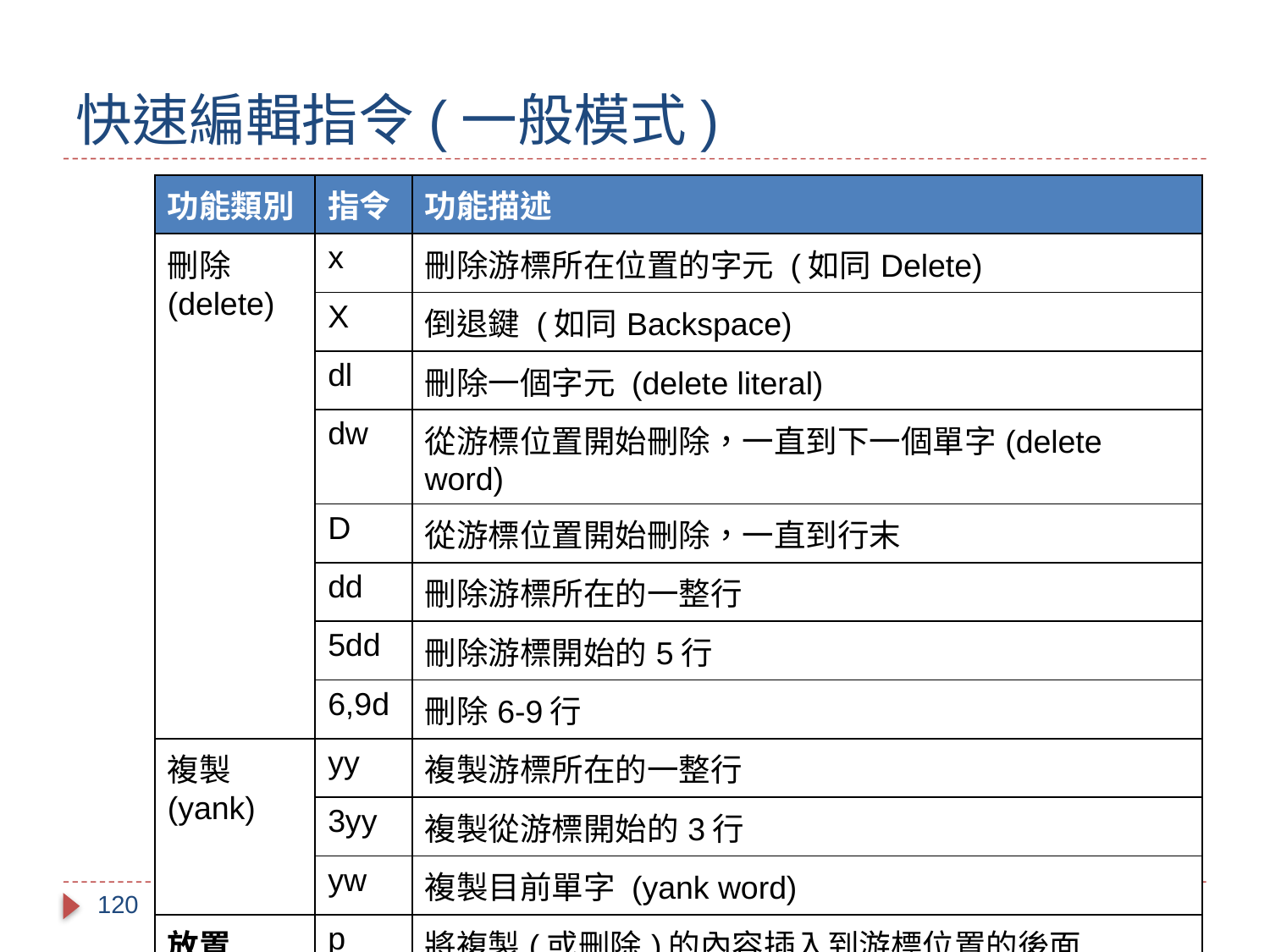

# 快速編輯指令(一般模式)

| 功能類別 | 指令 | 功能描述 |
| --- | --- | --- |
| 刪除 (delete) | x | 刪除游標所在位置的字元 (如同Delete) |
|  | X | 倒退鍵 (如同Backspace) |
|  | dl | 刪除一個字元 (delete literal) |
|  | dw | 從游標位置開始刪除，一直到下一個單字(delete word) |
|  | D | 從游標位置開始刪除，一直到行末 |
|  | dd | 刪除游標所在的一整行 |
|  | 5dd | 刪除游標開始的5行 |
|  | 6,9d | 刪除6-9行 |
| 複製 (yank) | yy | 複製游標所在的一整行 |
|  | 3yy | 複製從游標開始的3行 |
|  | yw | 複製目前單字 (yank word) |
| 放置 (put) | p | 將複製(或刪除)的內容插入到游標位置的後面 |
|  | P | 將複製(或刪除)的內容插入到游標位置的前面 |
120